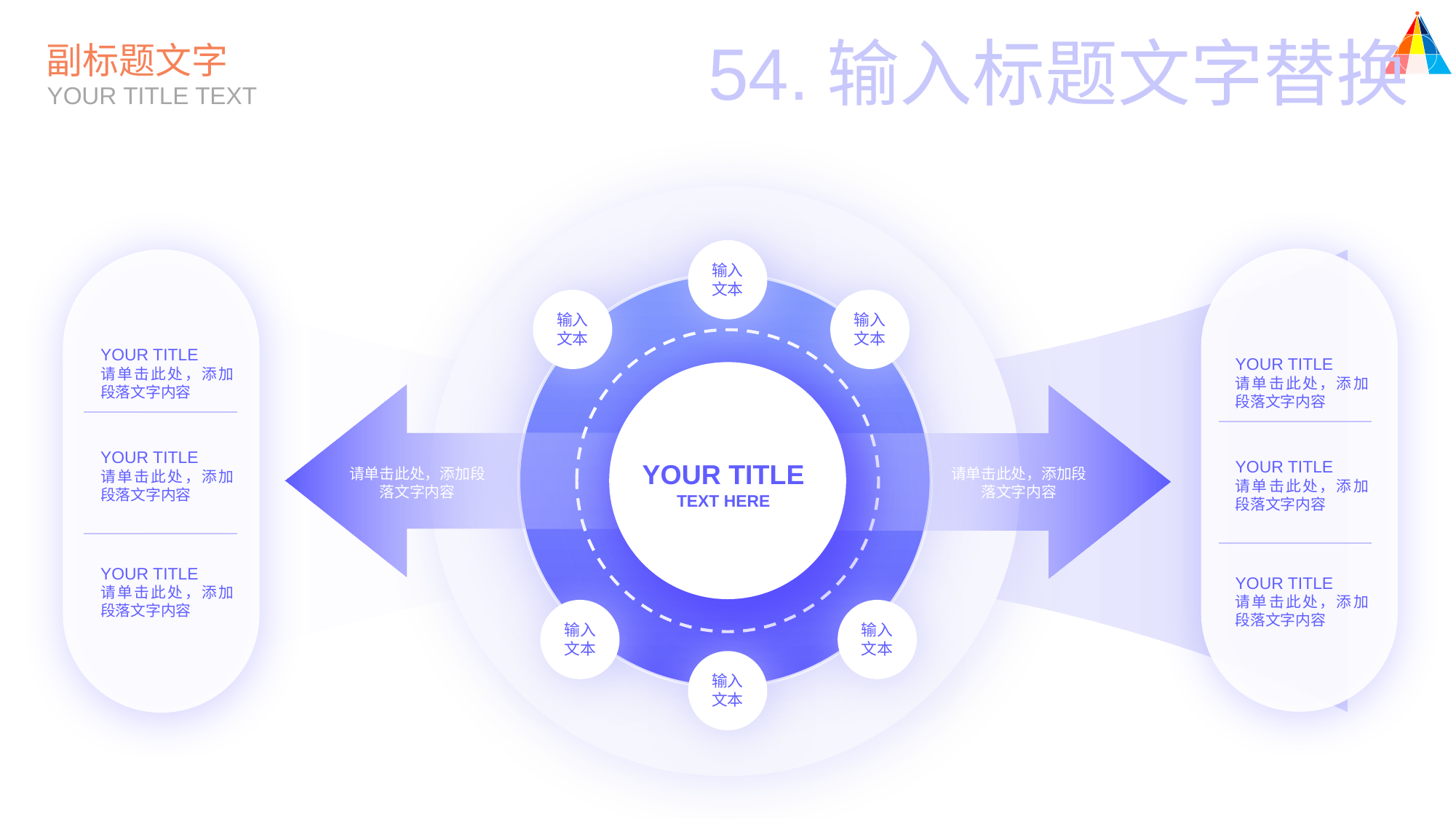

54.输入标题文字替换
副标题文字
YOUR TITLE TEXT

输入
文本

输入
文本

输入
文本

YOUR TITLE
请单击此处，添加段落文字内容
YOUR TITLE
请单击此处，添加段落文字内容

YOUR TITLE
请单击此处，添加段落文字内容
YOUR TITLE
请单击此处，添加段落文字内容
YOUR TITLE
TEXT HERE
请单击此处，添加段落文字内容
请单击此处，添加段落文字内容
YOUR TITLE
请单击此处，添加段落文字内容
YOUR TITLE
请单击此处，添加段落文字内容

输入
文本

输入
文本

输入
文本